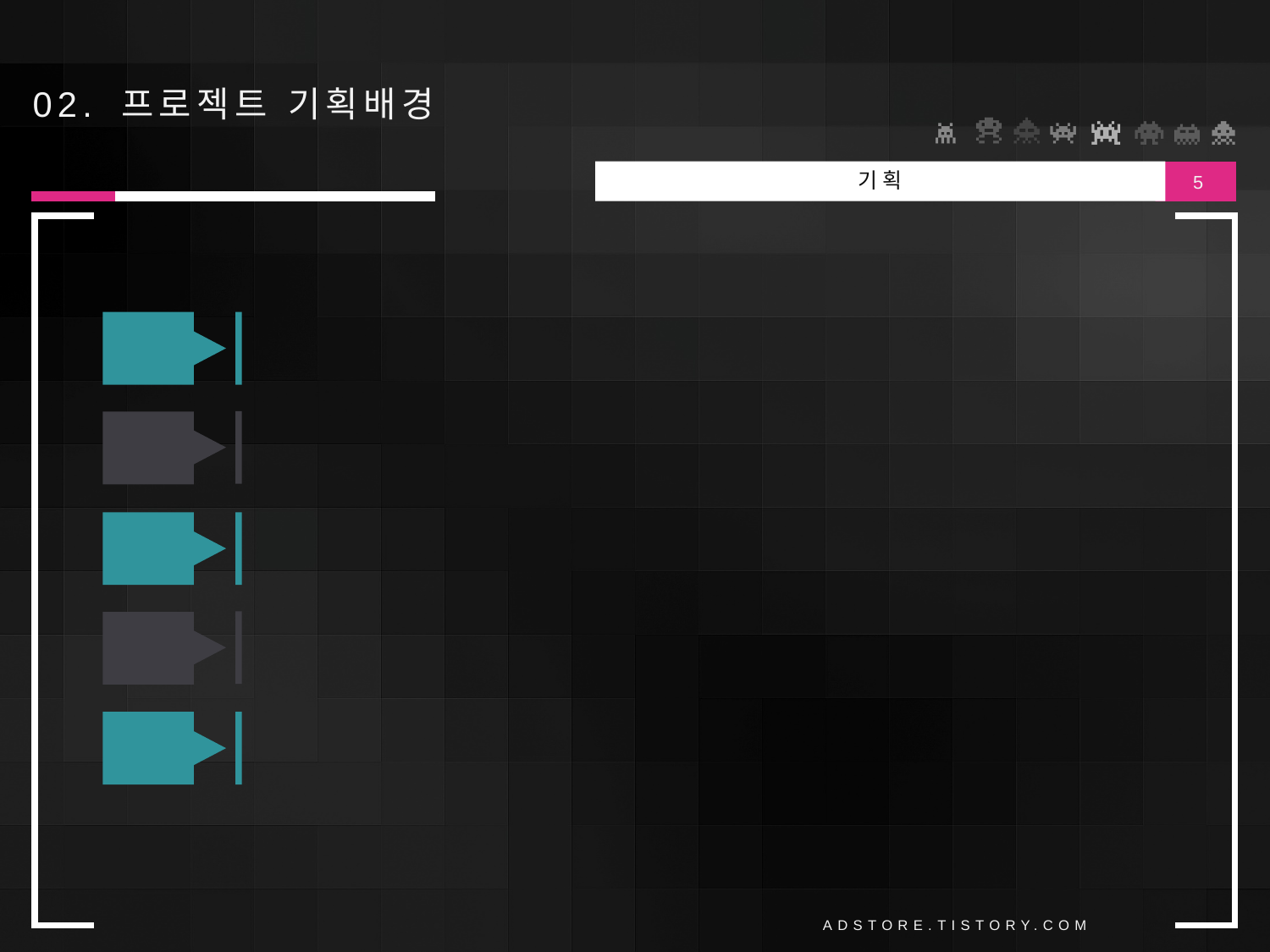

# 02. 프로젝트 기획배경
기획
5
1

비싼 가격의 보드게임을 부담없이 이용하기 위함

2
게임 인원을 모을 필요 없이 진행하기 위함

어린 시절 종이와 펜만 가지고 했던 게임 감성을 떠올리고 싶어서
3

4
어려운 조작, 규칙을 외우거나 알 필요 없음

5

종이나 펜을 가지고 하는 게임들이 번거롭기 때문에

ADSTORE.TISTORY.COM